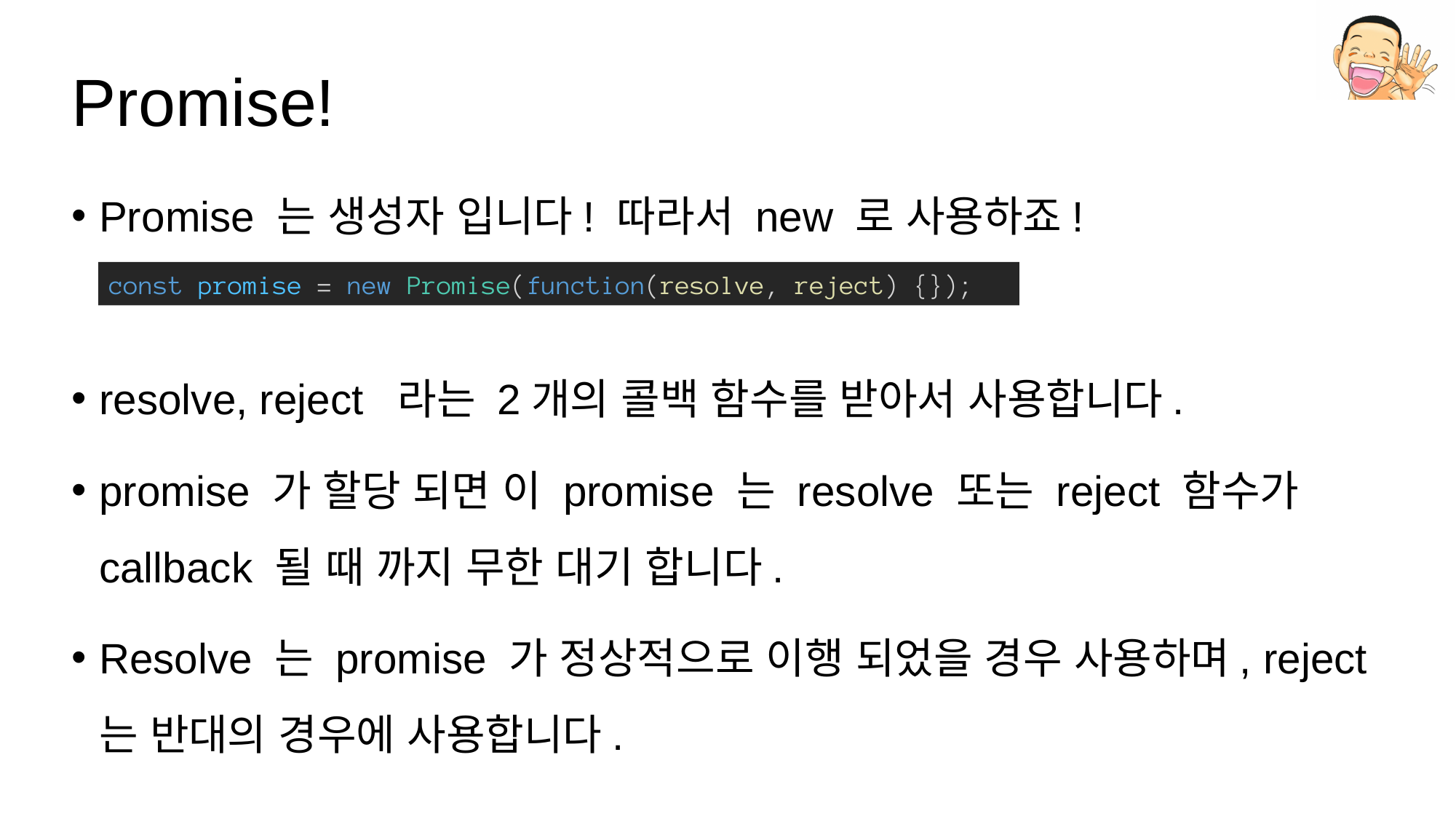

# Promise!
Promise 는 생성자 입니다! 따라서 new 로 사용하죠!

resolve, reject  라는 2개의 콜백 함수를 받아서 사용합니다.
promise 가 할당 되면 이 promise 는 resolve 또는 reject 함수가 callback 될 때 까지 무한 대기 합니다.
Resolve 는 promise 가 정상적으로 이행 되었을 경우 사용하며, reject 는 반대의 경우에 사용합니다.

const promise = new Promise(function(resolve, reject) {});